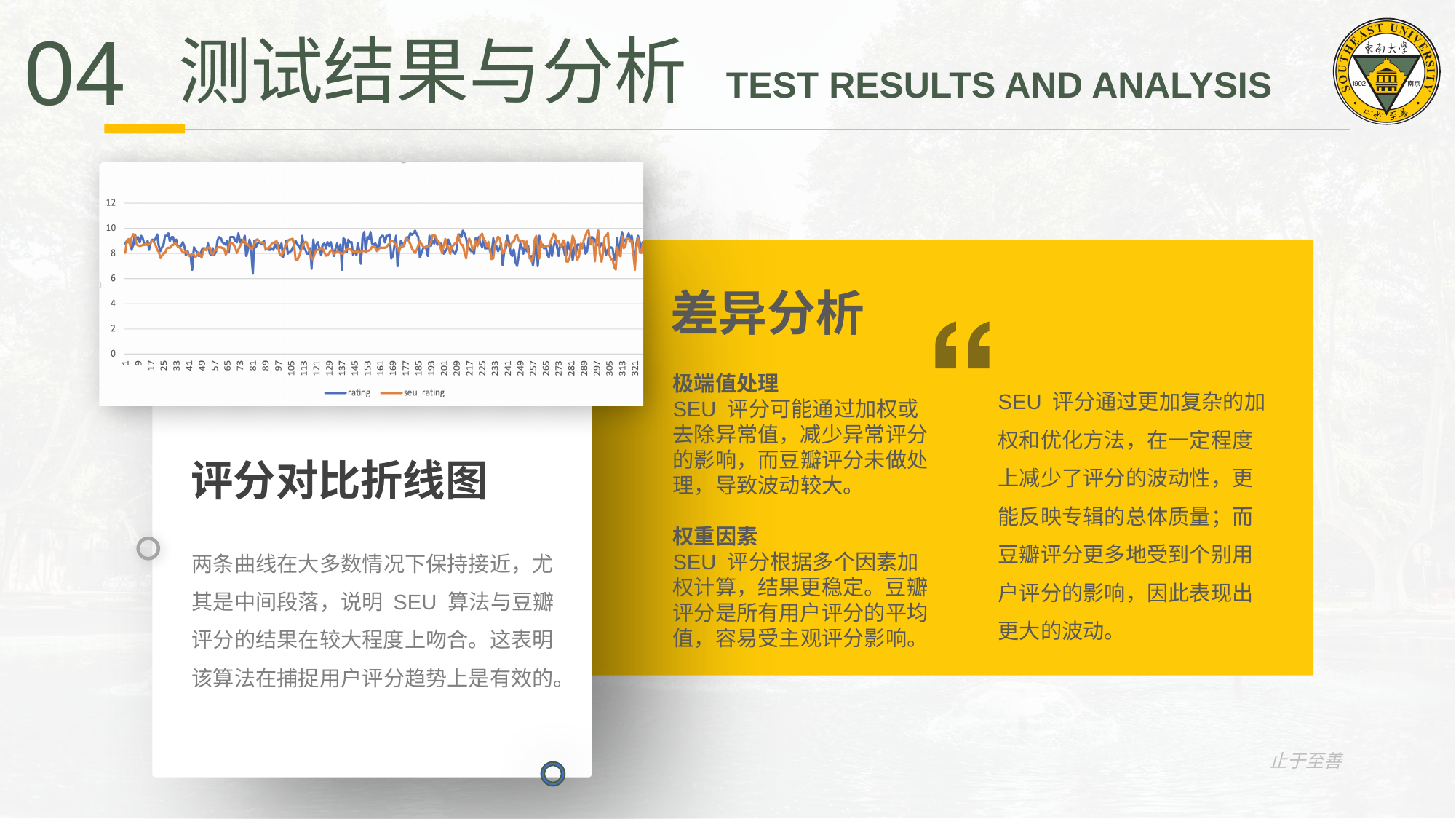

04
 测试结果与分析   TEST RESULTS AND ANALYSIS

差异分析
极端值处理
SEU 评分可能通过加权或去除异常值，减少异常评分的影响，而豆瓣评分未做处理，导致波动较大。

权重因素
SEU 评分根据多个因素加权计算，结果更稳定。豆瓣评分是所有用户评分的平均值，容易受主观评分影响。

SEU 评分通过更加复杂的加权和优化方法，在一定程度上减少了评分的波动性，更能反映专辑的总体质量；而豆瓣评分更多地受到个别用户评分的影响，因此表现出更大的波动。
评分对比折线图
两条曲线在大多数情况下保持接近，尤其是中间段落，说明 SEU 算法与豆瓣评分的结果在较大程度上吻合。这表明该算法在捕捉用户评分趋势上是有效的。